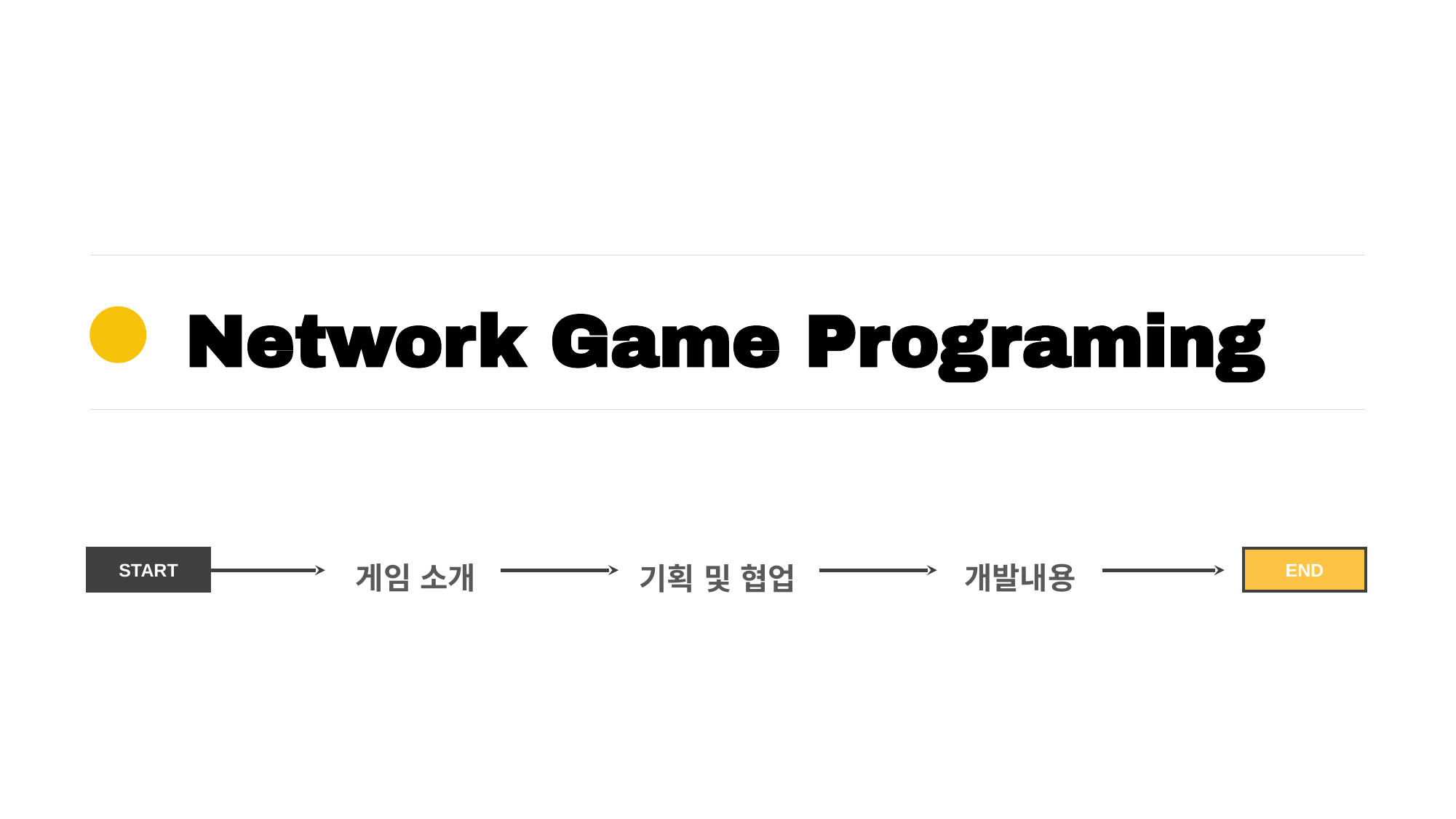

Network Game Programing

개발내용
게임 소개
기획 및 협업
START
END